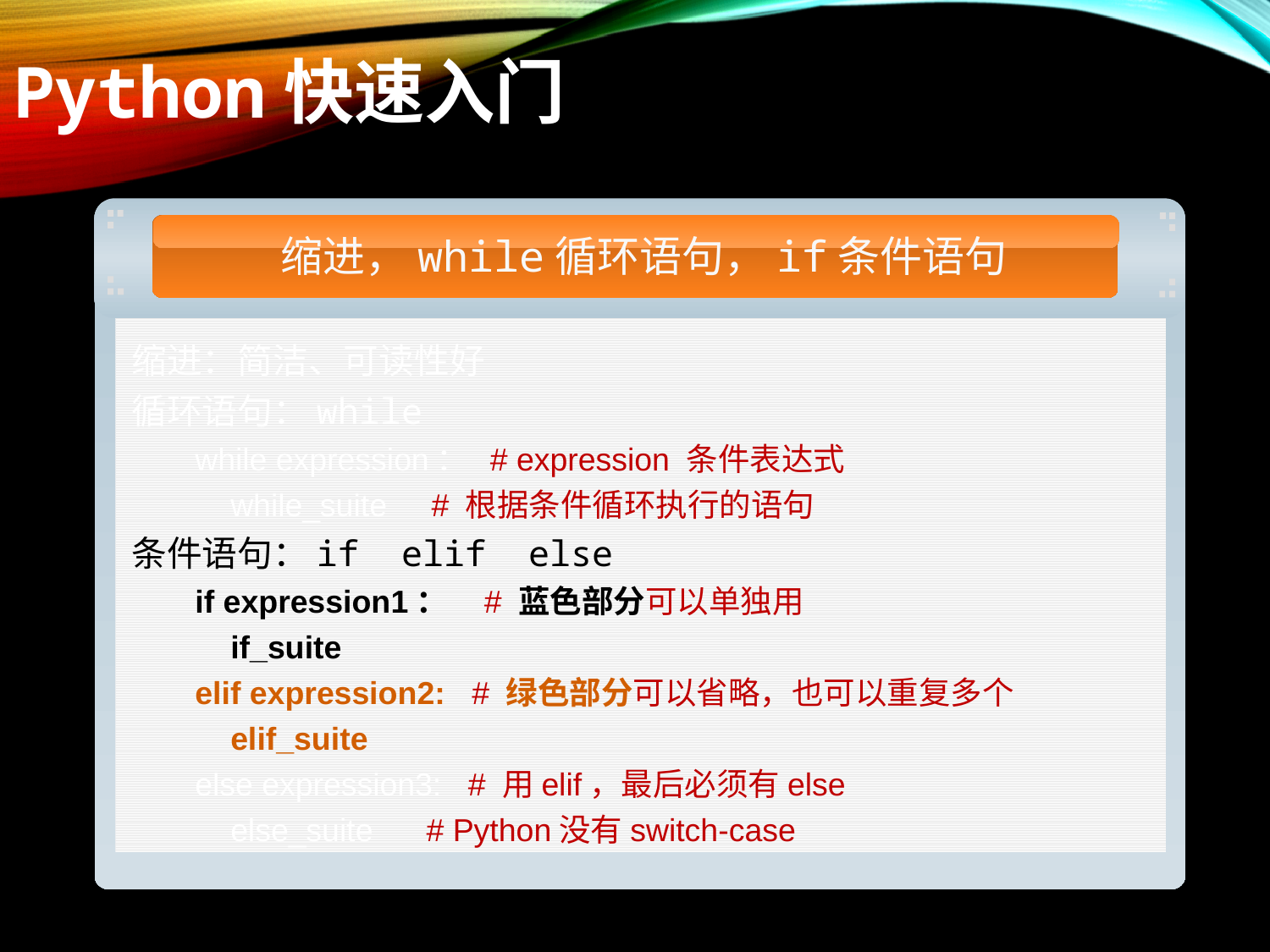

# Python快速入门

缩进，while循环语句，if条件语句

缩进：简洁、可读性好
循环语句：while
while expression：  # expression 条件表达式
    while_suite     # 根据条件循环执行的语句
条件语句：if  elif  else
if expression1：    # 蓝色部分可以单独用
    if_suite
elif expression2:   # 绿色部分可以省略，也可以重复多个
    elif_suite
else expression3:   # 用elif，最后必须有else
    else_suite      # Python没有switch-case